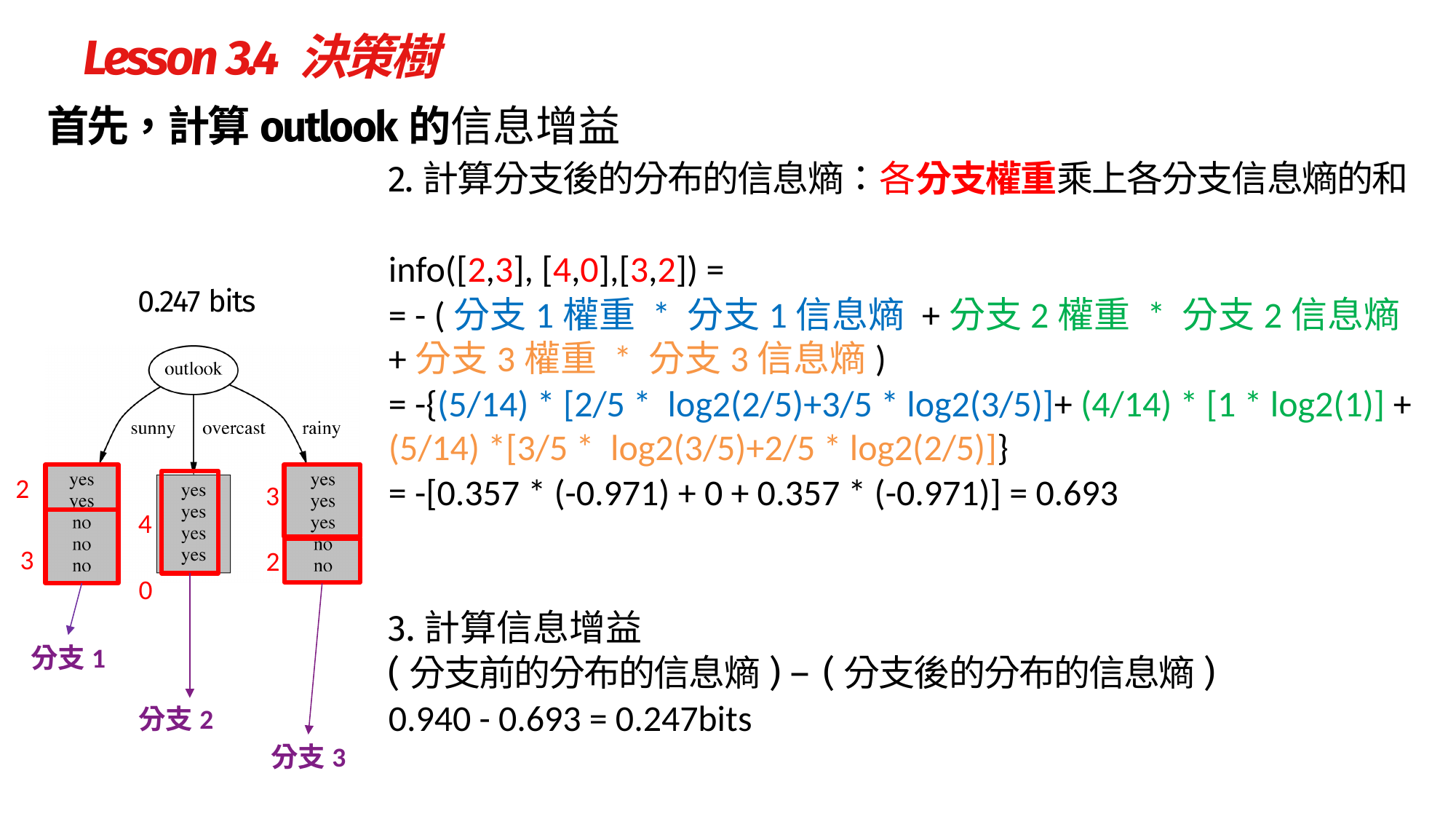

# Lesson 3.4 決策樹
首先，計算outlook的信息增益
2.計算分支後的分布的信息熵：各分支權重乘上各分支信息熵的和

info([2,3], [4,0],[3,2]) =
= - (分支1權重 * 分支1信息熵 +分支2權重 * 分支2信息熵 +分支3權重 * 分支3信息熵)
= -{(5/14) * [2/5 *  log2(2/5)+3/5 * log2(3/5)]+ (4/14) * [1 * log2(1)] + (5/14) *[3/5 *  log2(3/5)+2/5 * log2(2/5)]}
= -[0.357 * (-0.971) + 0 + 0.357 * (-0.971)] = 0.693

3.計算信息增益
(分支前的分布的信息熵) – (分支後的分布的信息熵)
0.940 - 0.693 = 0.247bits
0.247 bits

2

3
4

3
2

0
分支1
分支2
分支3